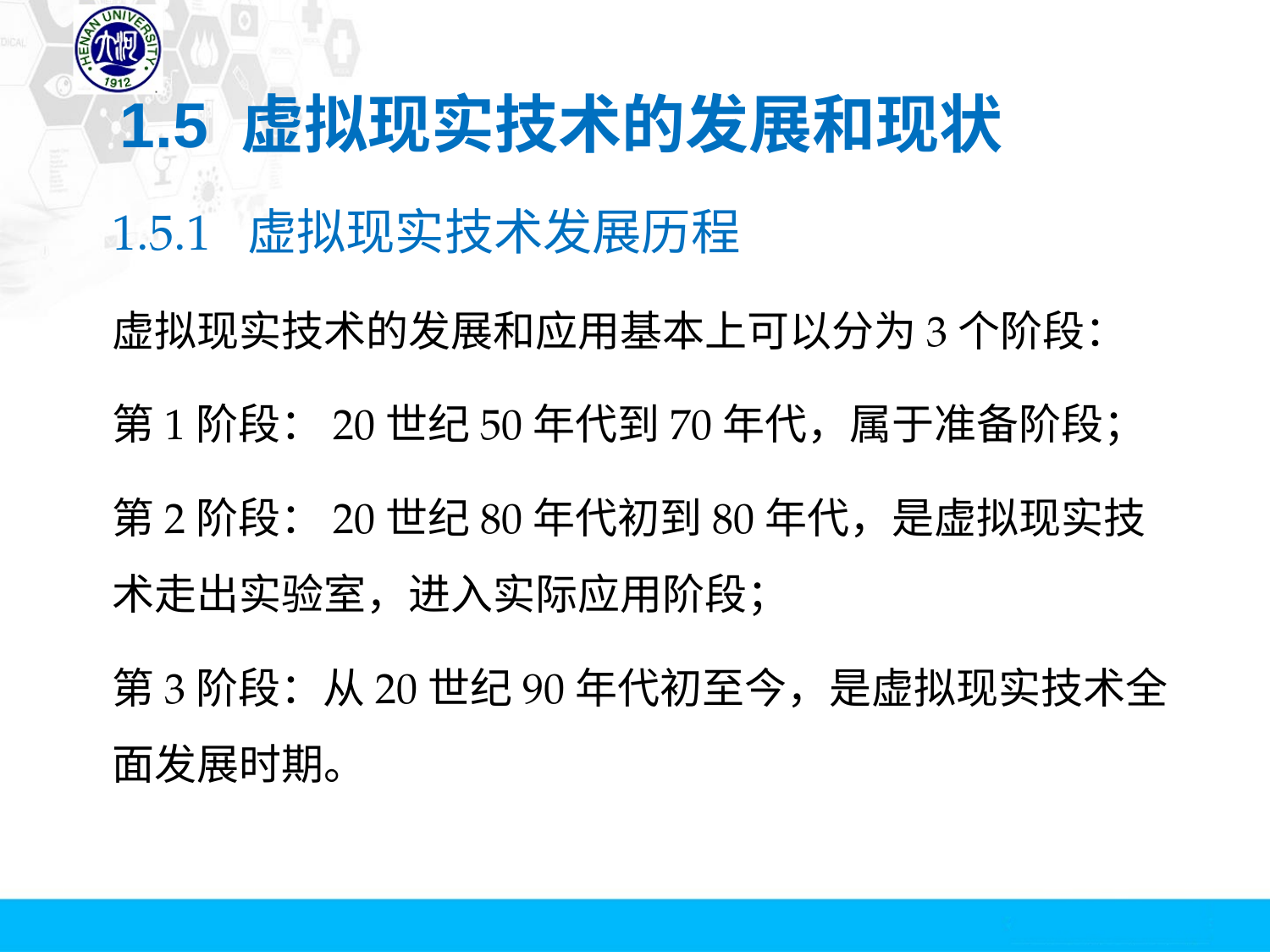

# 1.5 虚拟现实技术的发展和现状
1.5.1  虚拟现实技术发展历程
虚拟现实技术的发展和应用基本上可以分为3个阶段：
第1阶段：20世纪50年代到70年代，属于准备阶段；
第2阶段：20世纪80年代初到80年代，是虚拟现实技术走出实验室，进入实际应用阶段；
第3阶段：从20世纪90年代初至今，是虚拟现实技术全面发展时期。